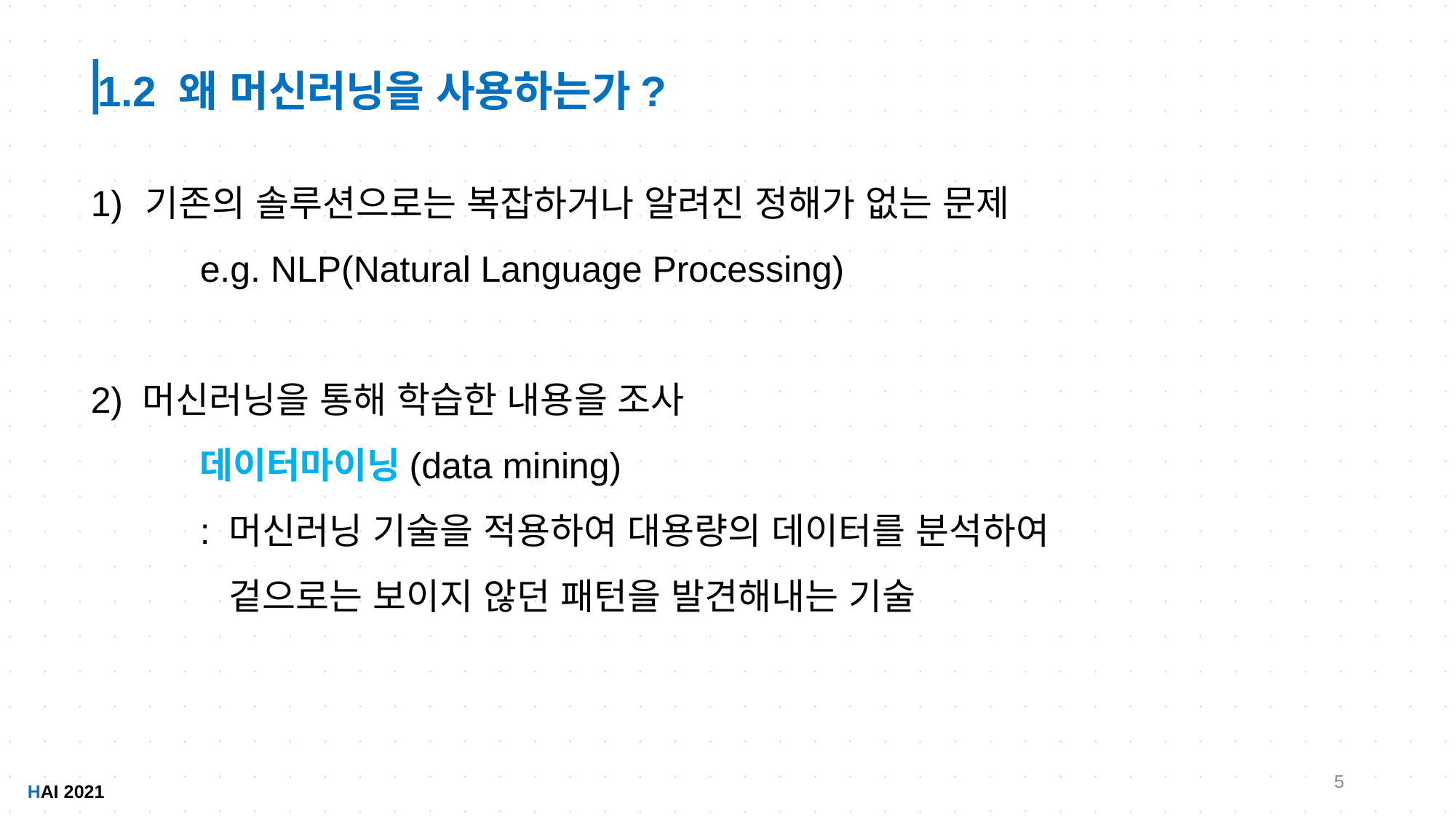

1.2 왜 머신러닝을 사용하는가?
기존의 솔루션으로는 복잡하거나 알려진 정해가 없는 문제
	e.g. NLP(Natural Language Processing)

2) 머신러닝을 통해 학습한 내용을 조사
	데이터마이닝(data mining)
	: 머신러닝 기술을 적용하여 대용량의 데이터를 분석하여
	  겉으로는 보이지 않던 패턴을 발견해내는 기술
5
HAI 2021